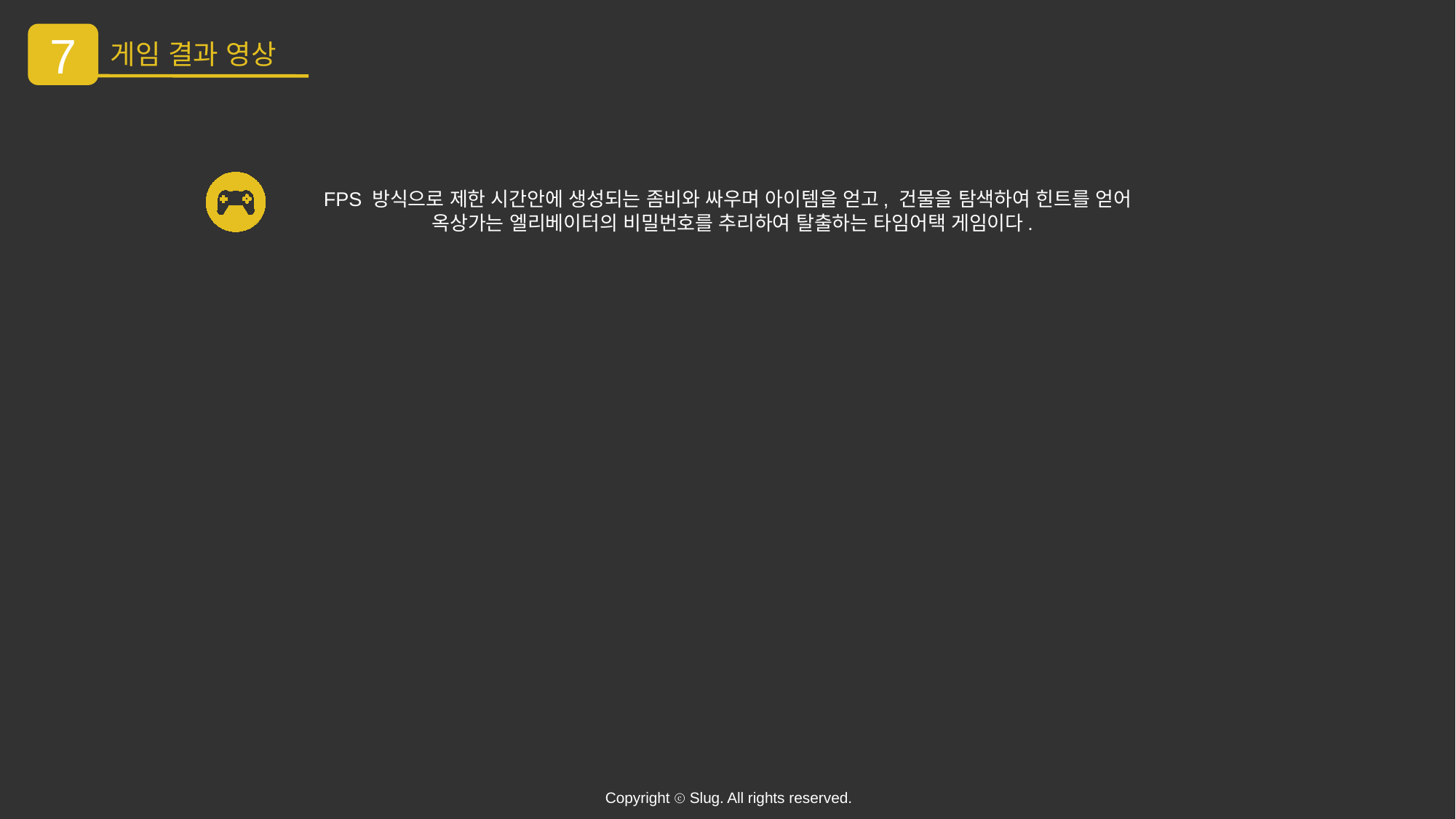

7
게임 결과 영상

FPS 방식으로 제한 시간안에 생성되는 좀비와 싸우며 아이템을 얻고, 건물을 탐색하여 힌트를 얻어
 옥상가는 엘리베이터의 비밀번호를 추리하여 탈출하는 타임어택 게임이다.
Copyright ⓒ Slug. All rights reserved.